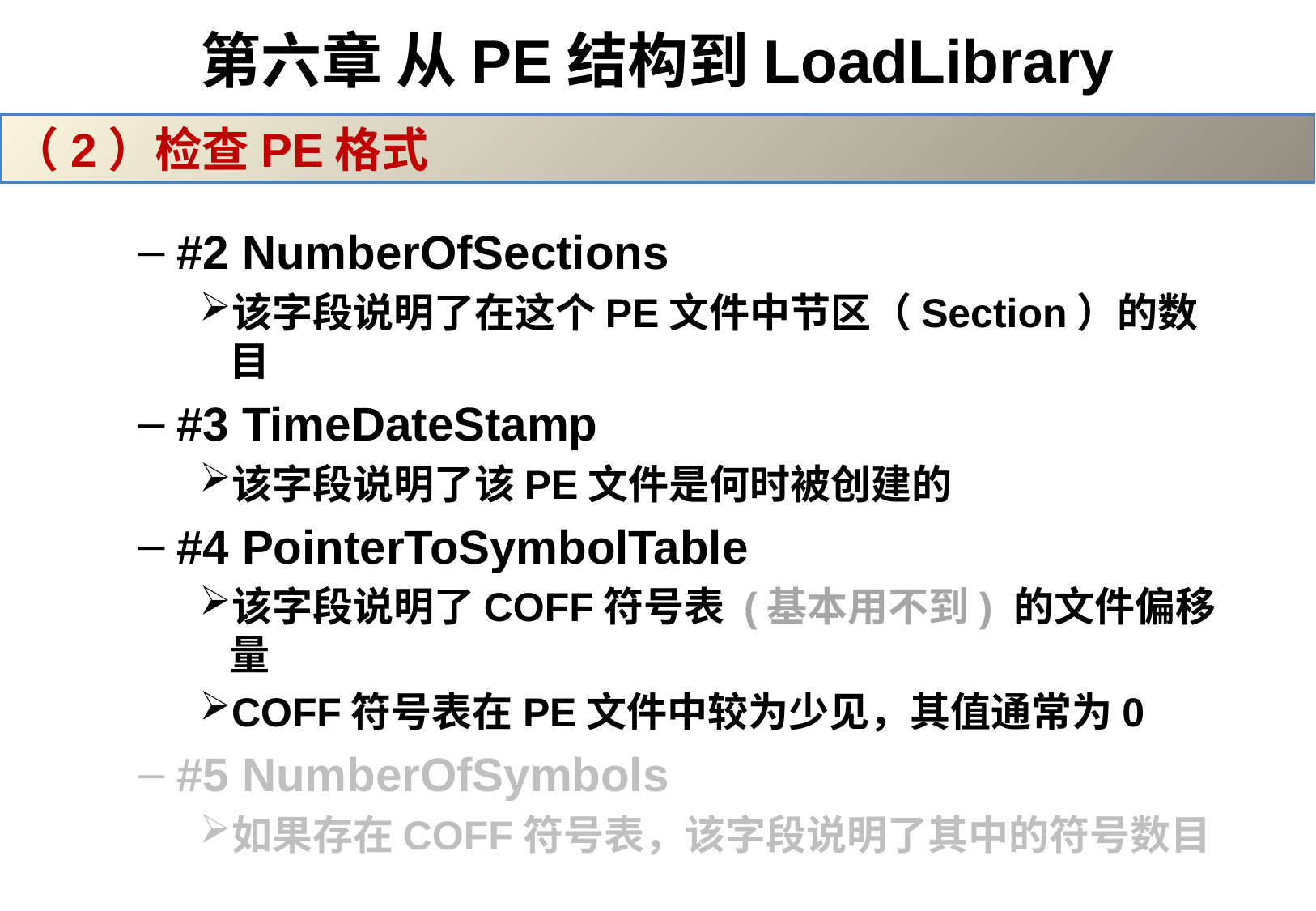

# 第六章 从PE结构到LoadLibrary
（2）检查PE格式
#2 NumberOfSections
该字段说明了在这个PE文件中节区（Section）的数目
#3 TimeDateStamp
该字段说明了该PE文件是何时被创建的
#4 PointerToSymbolTable
该字段说明了COFF符号表 (基本用不到) 的文件偏移量
COFF符号表在PE文件中较为少见，其值通常为0
#5 NumberOfSymbols
如果存在COFF符号表，该字段说明了其中的符号数目